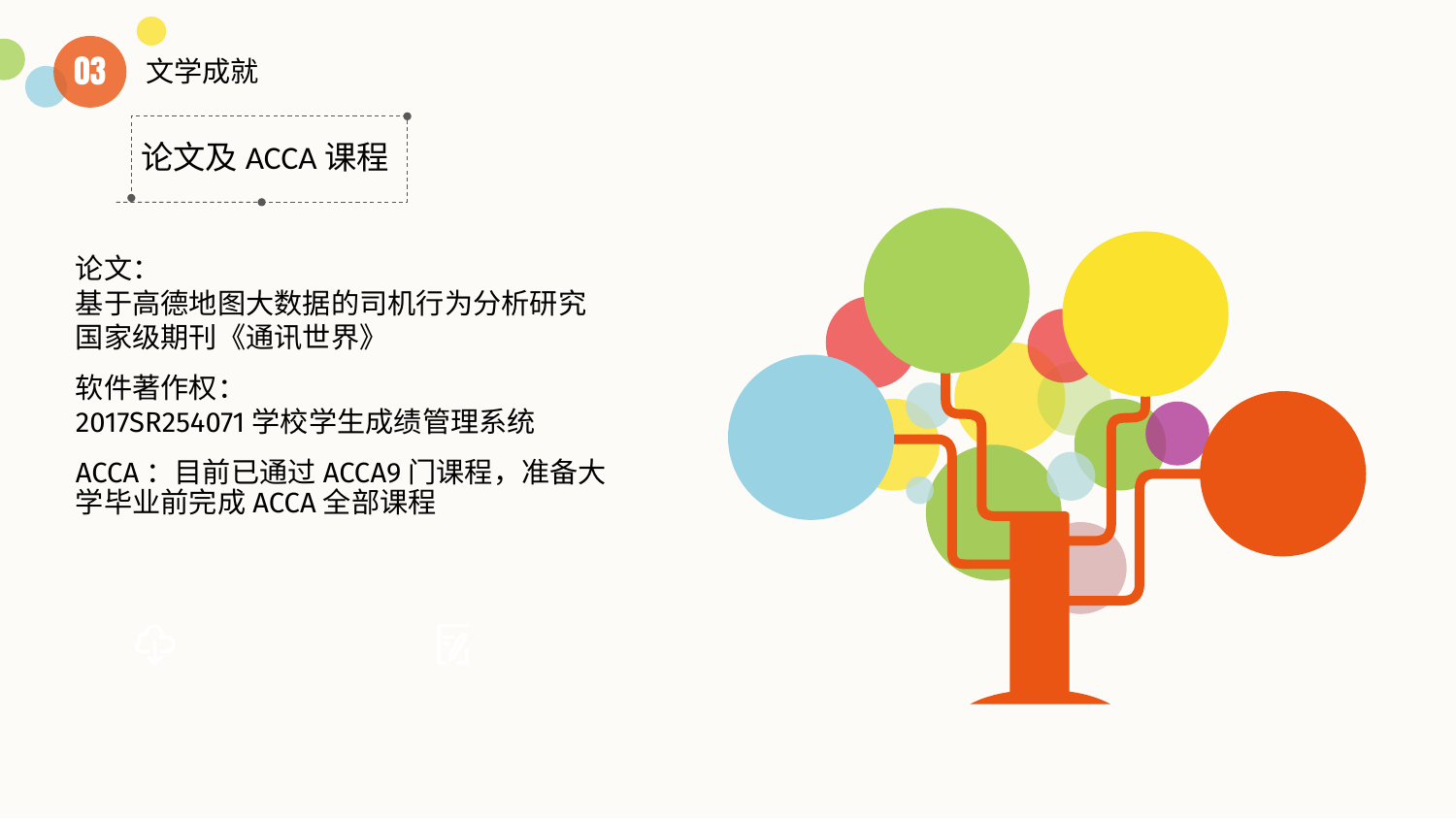

03
文学成就

论文及ACCA课程

论文：
基于高德地图大数据的司机行为分析研究    国家级期刊《通讯世界》
软件著作权：
2017SR254071学校学生成绩管理系统
ACCA：目前已通过ACCA9门课程，准备大学毕业前完成ACCA全部课程